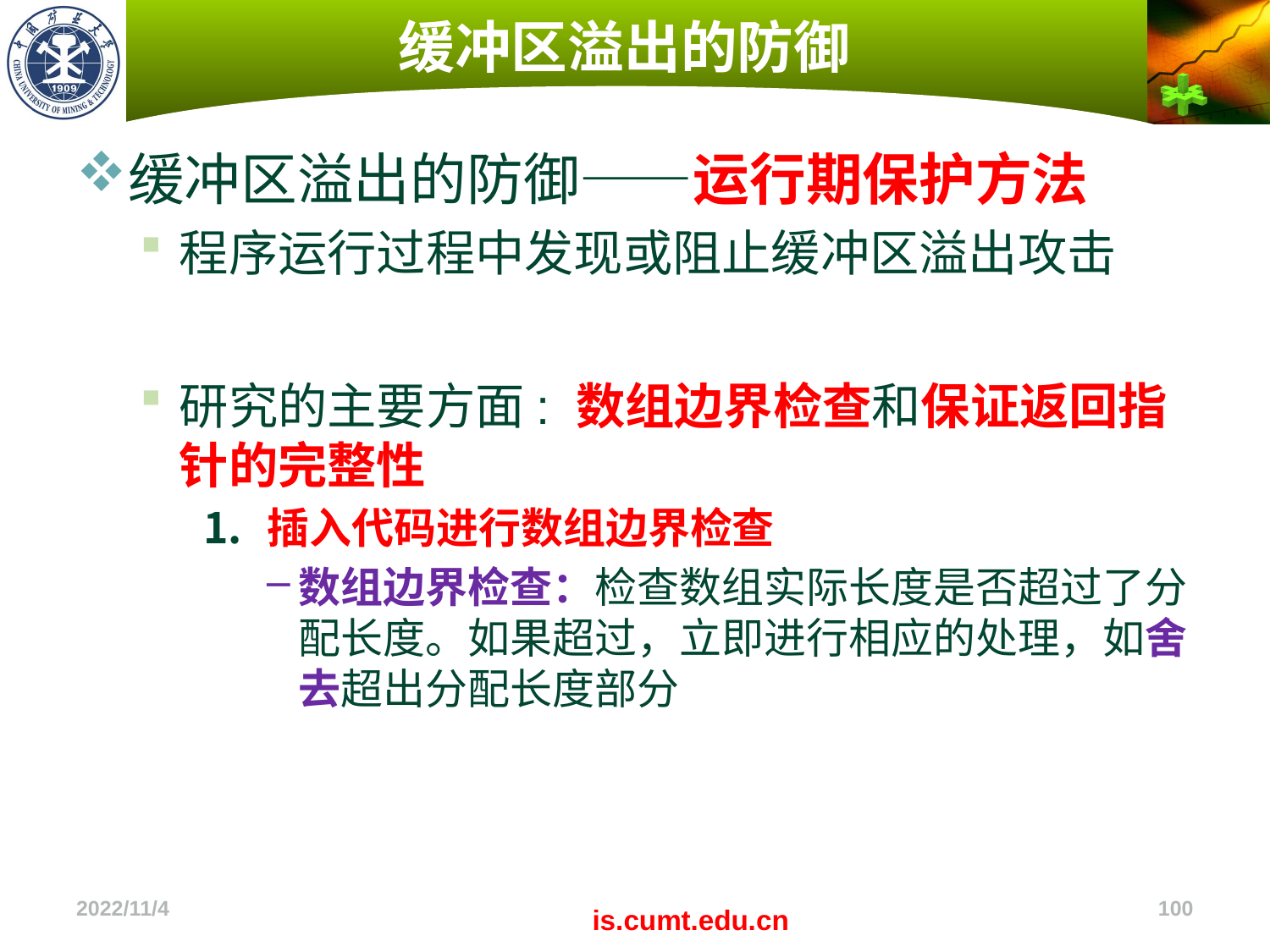

# 缓冲区溢出的防御
缓冲区溢出的防御——运行期保护方法
程序运行过程中发现或阻止缓冲区溢出攻击

研究的主要方面: 数组边界检查和保证返回指针的完整性
插入代码进行数组边界检查
数组边界检查：检查数组实际长度是否超过了分配长度。如果超过，立即进行相应的处理，如舍去超出分配长度部分

2022/11/4
100
is.cumt.edu.cn